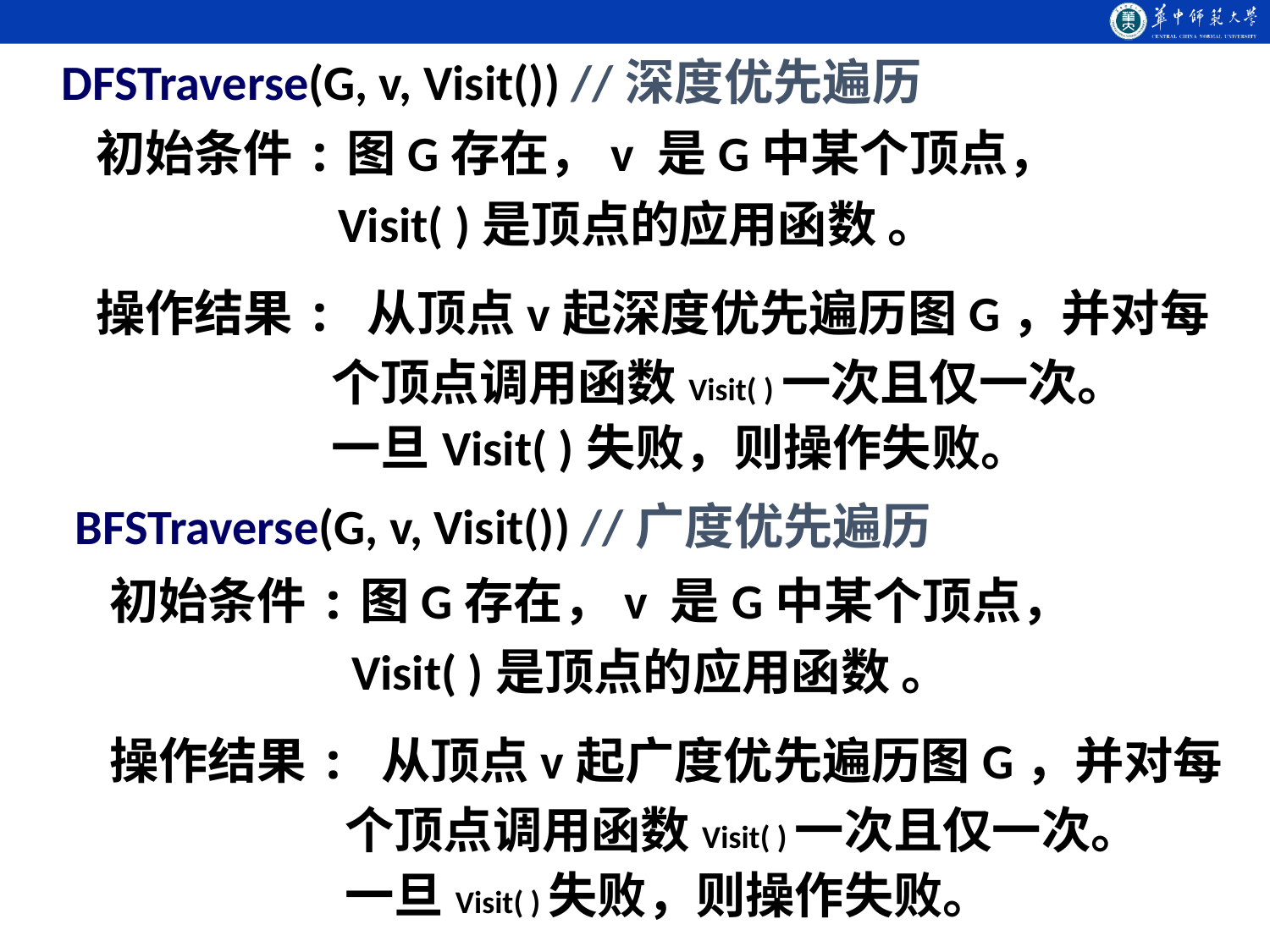

DFSTraverse(G, v, Visit()) //深度优先遍历
  初始条件:图G存在，v 是G中某个顶点，
 		  Visit( )是顶点的应用函数 。
  操作结果: 从顶点v起深度优先遍历图G，并对每
                       个顶点调用函数Visit( )一次且仅一次。
                       一旦Visit( )失败，则操作失败。
BFSTraverse(G, v, Visit()) //广度优先遍历
  初始条件:图G存在，v 是G中某个顶点，
 		  Visit( )是顶点的应用函数 。
  操作结果: 从顶点v起广度优先遍历图G，并对每
                       个顶点调用函数Visit( )一次且仅一次。
                       一旦Visit( )失败，则操作失败。